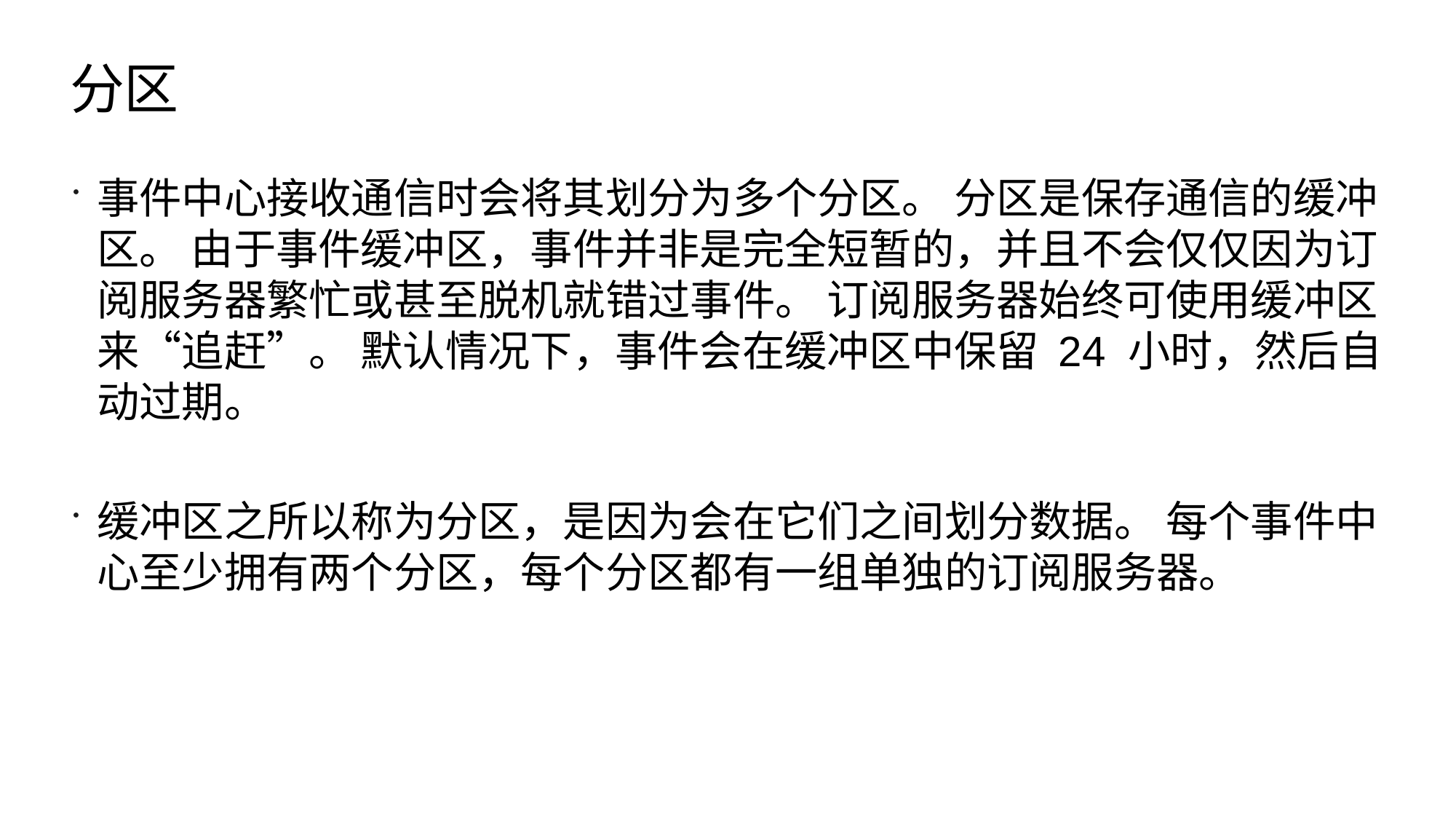

# 分区
事件中心接收通信时会将其划分为多个分区。 分区是保存通信的缓冲区。 由于事件缓冲区，事件并非是完全短暂的，并且不会仅仅因为订阅服务器繁忙或甚至脱机就错过事件。 订阅服务器始终可使用缓冲区来“追赶”。 默认情况下，事件会在缓冲区中保留 24 小时，然后自动过期。

缓冲区之所以称为分区，是因为会在它们之间划分数据。 每个事件中心至少拥有两个分区，每个分区都有一组单独的订阅服务器。